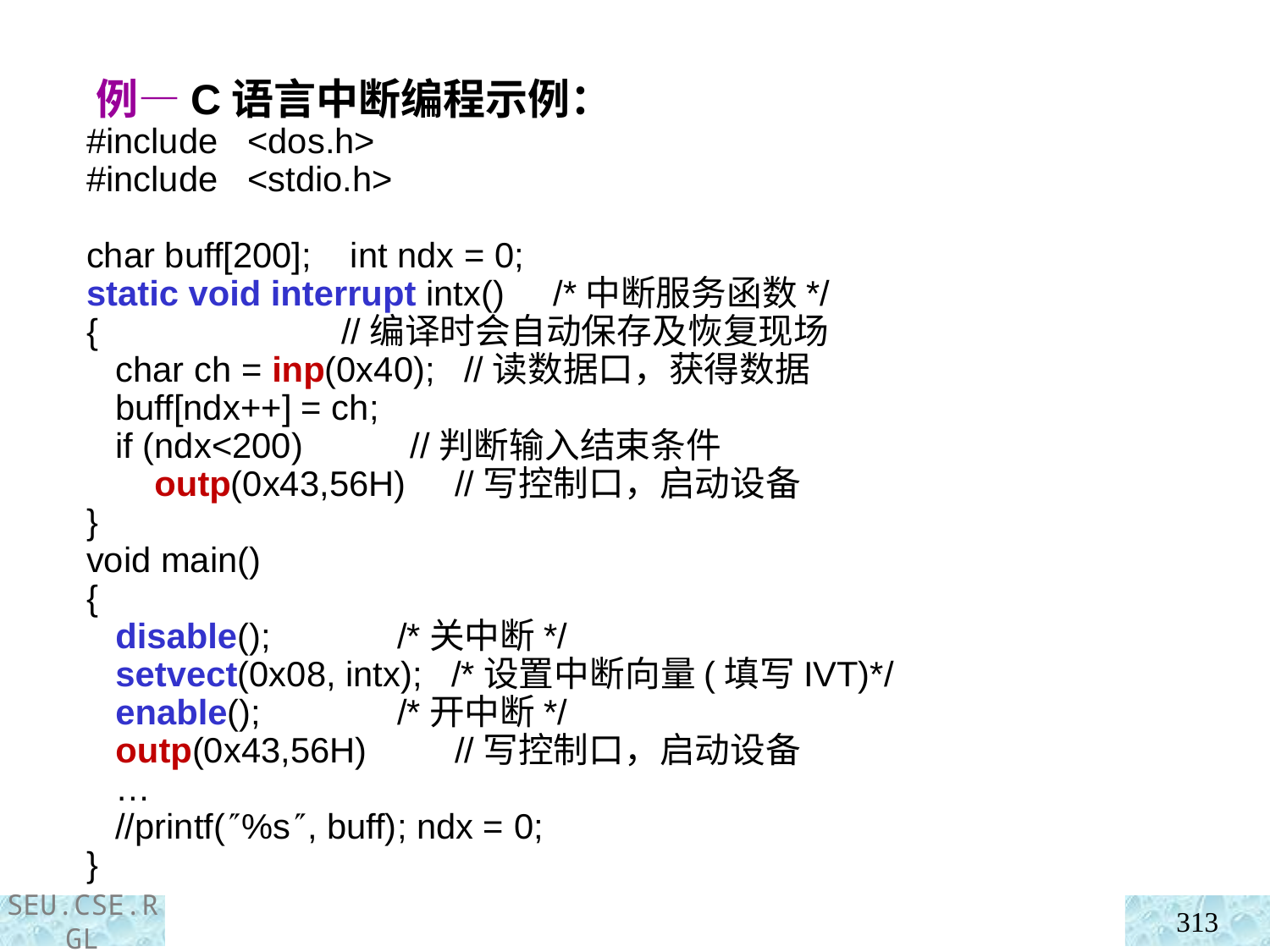

例—C语言中断编程示例：
    #include   <dos.h>
    #include   <stdio.h>

    char buff[200];    int ndx = 0;
    static void interrupt intx()     /*中断服务函数*/
    {                         //编译时会自动保存及恢复现场
       char ch = inp(0x40);   //读数据口，获得数据
       buff[ndx++] = ch;
       if (ndx<200)           //判断输入结束条件
           outp(0x43,56H)     //写控制口，启动设备
    }
    void main()
    {
       disable();             /*关中断*/
       setvect(0x08, intx);   /*设置中断向量(填写IVT)*/
       enable();              /*开中断*/
       outp(0x43,56H)         //写控制口，启动设备
       …
       //printf(″%s″, buff); ndx = 0;
    }
313